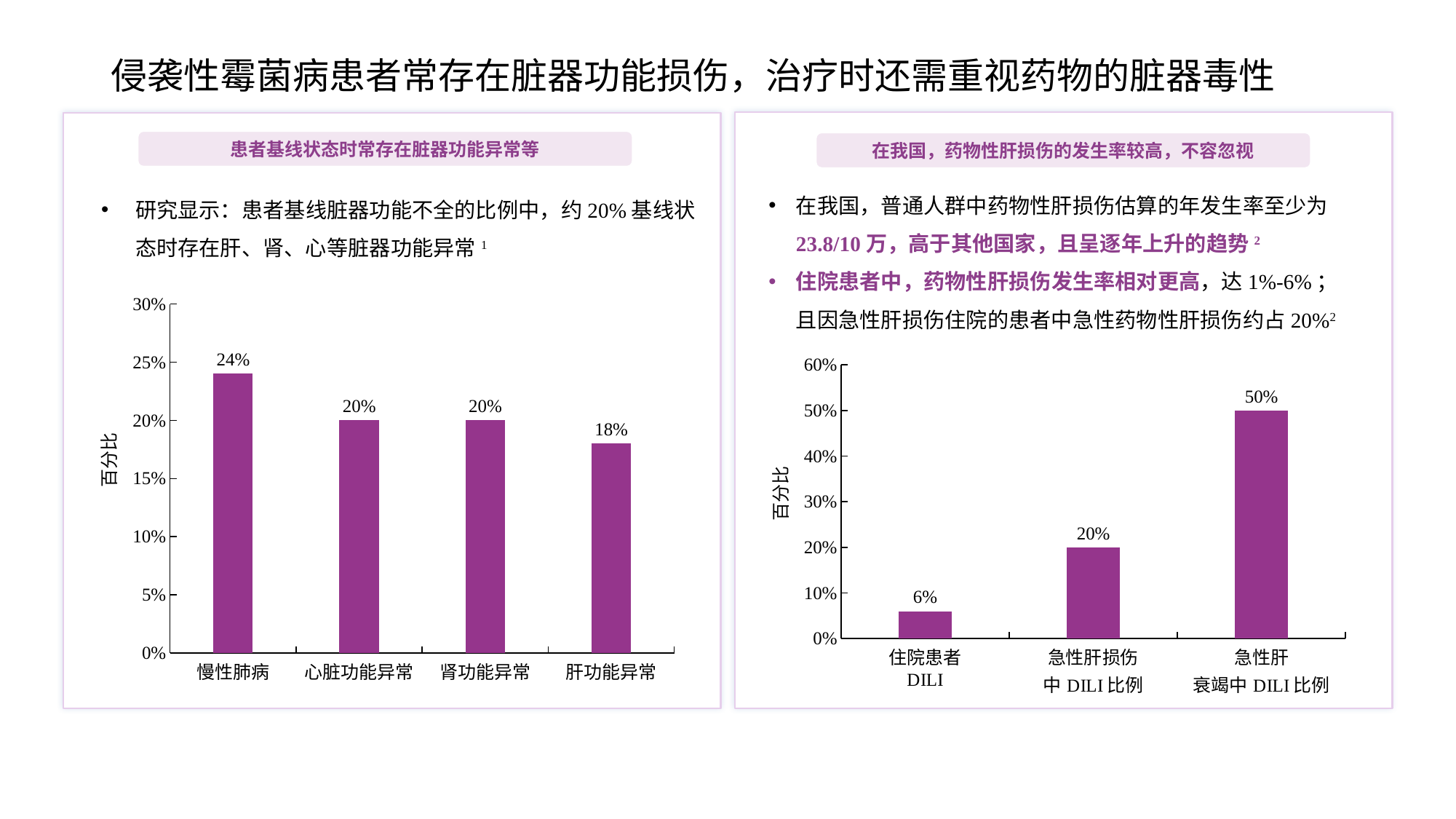

# 侵袭性霉菌病患者常存在脏器功能损伤，治疗时还需重视药物的脏器毒性

患者基线状态时常存在脏器功能异常等
在我国，药物性肝损伤的发生率较高，不容忽视
在我国，普通人群中药物性肝损伤估算的年发生率至少为23.8/10万，高于其他国家，且呈逐年上升的趋势2
住院患者中，药物性肝损伤发生率相对更高，达1%-6%；且因急性肝损伤住院的患者中急性药物性肝损伤约占20%2
研究显示：患者基线脏器功能不全的比例中，约20%基线状态时存在肝、肾、心等脏器功能异常1

### Chart

| Category | 系列 1 |
|---|---|
| 慢性肺病 | 0.24 |
| 心脏功能异常 | 0.2 |
| 肾功能异常 | 0.2 |
| 肝功能异常 | 0.18 |
百分比

### Chart

| Category | 系列 1 |
|---|---|
| 住院患者
DILI | 0.06 |
| 急性肝损伤
中DILI比例 | 0.2 |
| 急性肝
衰竭中DILI比例 | 0.5 |
百分比
1.Monzó-Gallo P et al. Med Mycol.2023.Mar.2;(61)3:myad021   2.中国医药生物技术协会药物性肝损伤防治技术专业委员会等. 中华肝脏病杂志,2023, 31(4) : 355-384.